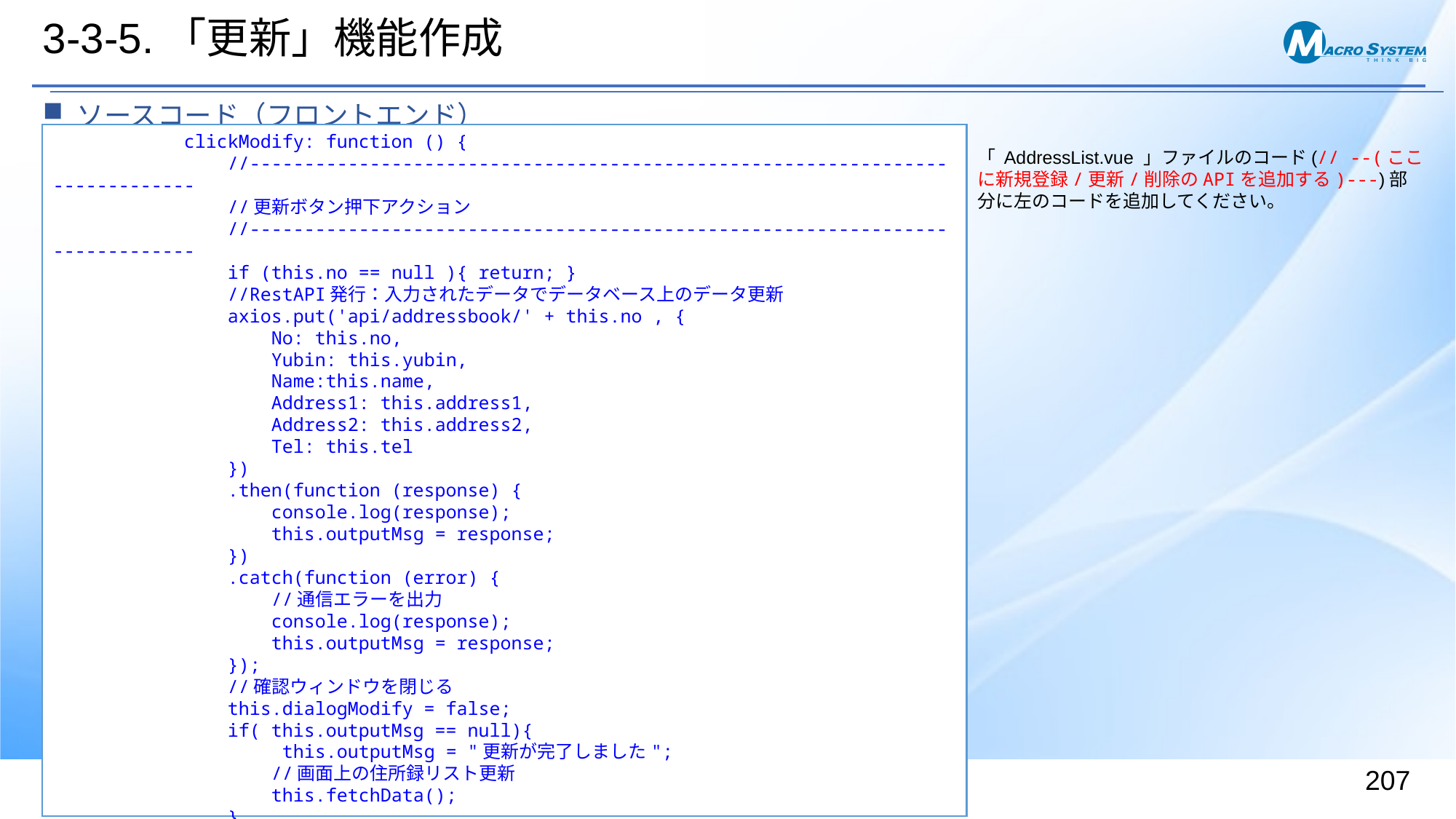

# 3-3-5.「更新」機能作成
ソースコード（フロントエンド）
            clickModify: function () {
                //-----------------------------------------------------------------------------
                //更新ボタン押下アクション
                //-----------------------------------------------------------------------------
                if (this.no == null ){ return; }
                //RestAPI発行：入力されたデータでデータベース上のデータ更新
                axios.put('api/addressbook/' + this.no , {
                    No: this.no,
                    Yubin: this.yubin,
                    Name:this.name,
                    Address1: this.address1,
                    Address2: this.address2,
                    Tel: this.tel
                })
                .then(function (response) {
                    console.log(response);
                    this.outputMsg = response;
                })
                .catch(function (error) {
                    //通信エラーを出力
                    console.log(response);
                    this.outputMsg = response;
                });
                //確認ウィンドウを閉じる
                this.dialogModify = false;
                if( this.outputMsg == null){
                     this.outputMsg = "更新が完了しました";
                    //画面上の住所録リスト更新
                    this.fetchData();
                }
            },
「 AddressList.vue 」ファイルのコード(// --(ここに新規登録/更新/削除のAPIを追加する)---)部分に左のコードを追加してください。